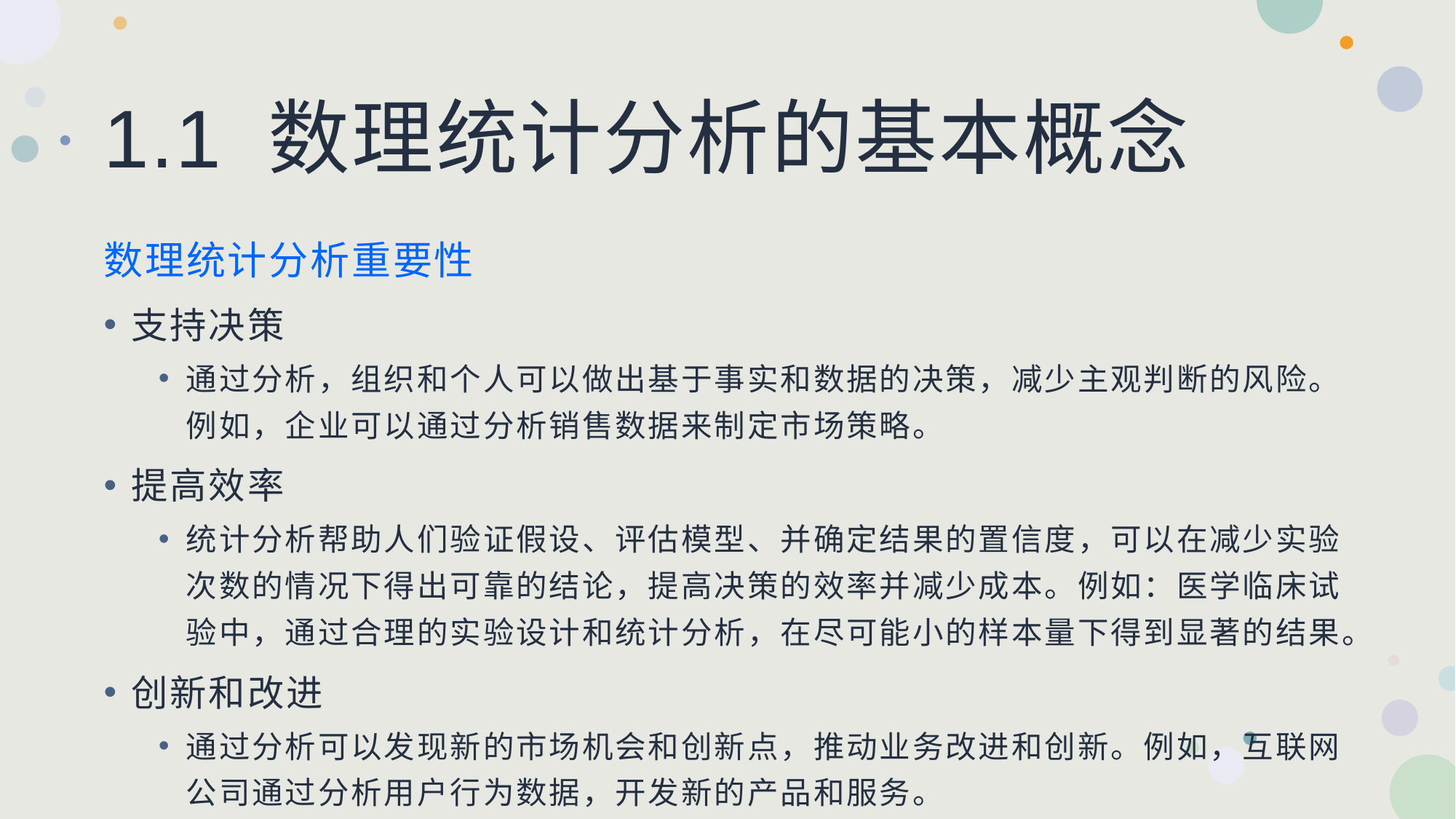

# 1.1 数理统计分析的基本概念
数理统计分析重要性
支持决策
通过分析，组织和个人可以做出基于事实和数据的决策，减少主观判断的风险。例如，企业可以通过分析销售数据来制定市场策略。
提高效率
统计分析帮助人们验证假设、评估模型、并确定结果的置信度，可以在减少实验次数的情况下得出可靠的结论，提高决策的效率并减少成本。例如：医学临床试验中，通过合理的实验设计和统计分析，在尽可能小的样本量下得到显著的结果。
创新和改进
通过分析可以发现新的市场机会和创新点，推动业务改进和创新。例如，互联网公司通过分析用户行为数据，开发新的产品和服务。